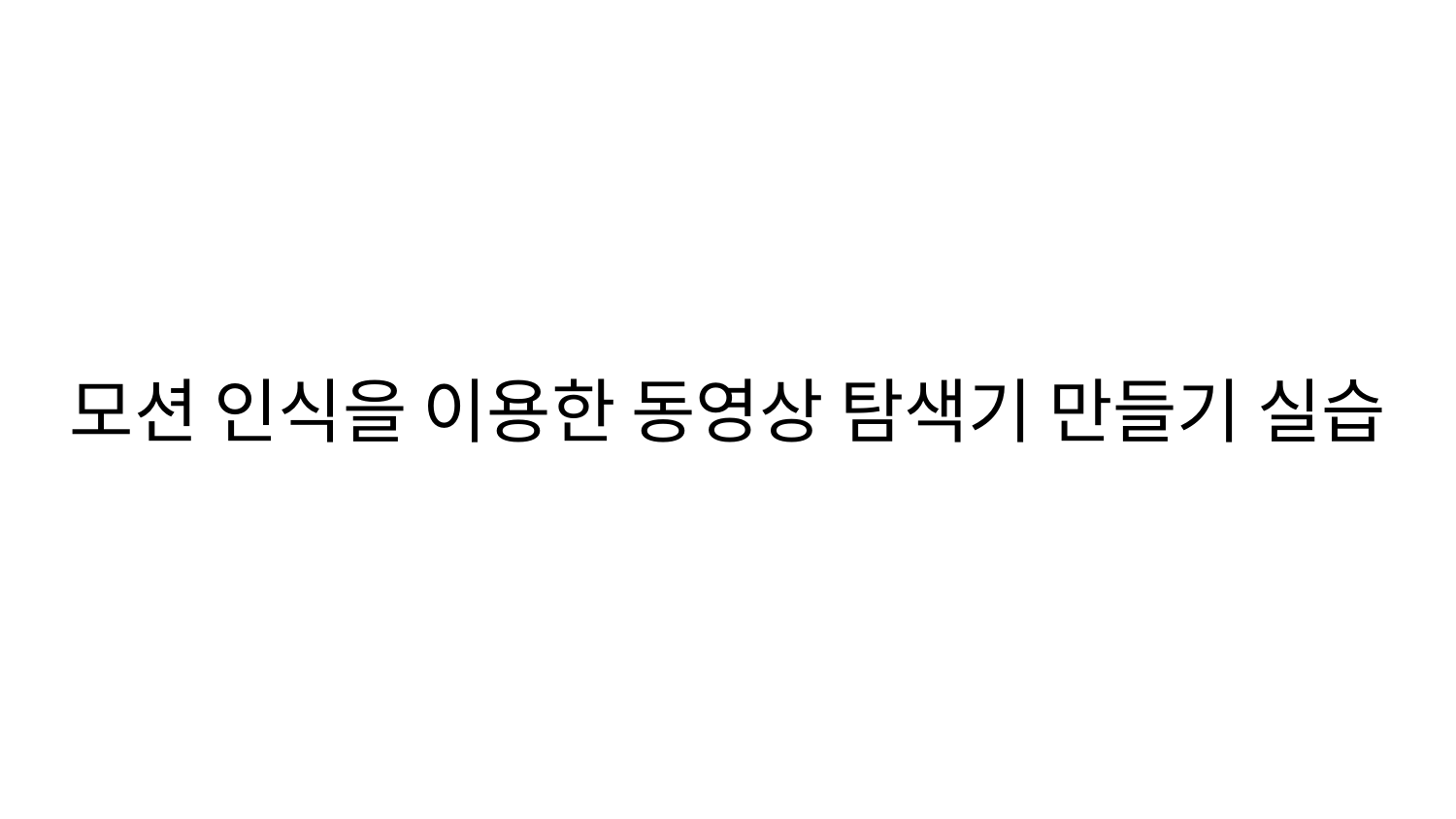

# 모션 인식을 이용한 동영상 탐색기 만들기 실습